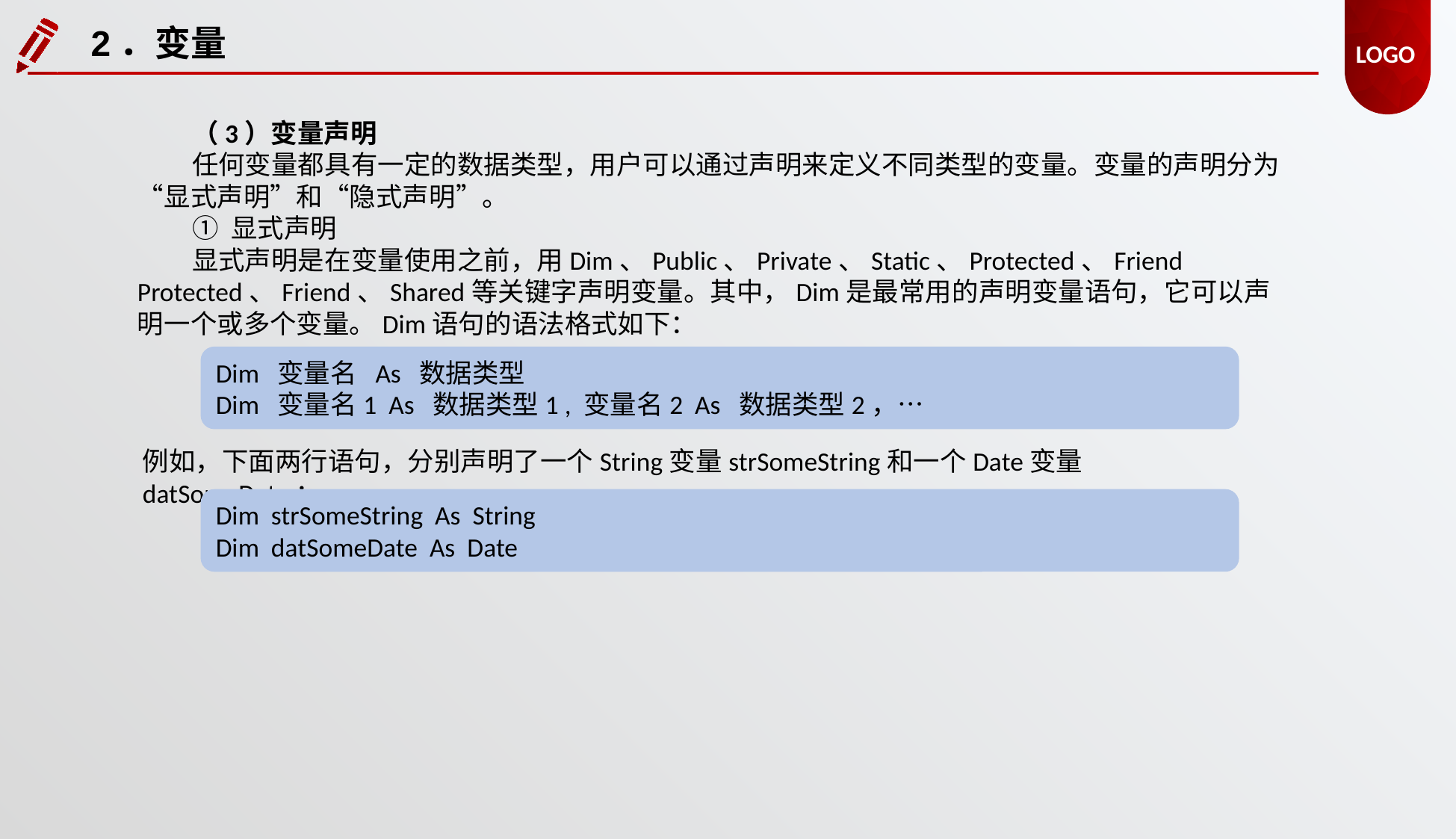

2．变量
（3）变量声明
任何变量都具有一定的数据类型，用户可以通过声明来定义不同类型的变量。变量的声明分为“显式声明”和“隐式声明”。
① 显式声明
显式声明是在变量使用之前，用Dim、Public、Private、Static、Protected、Friend Protected、Friend、Shared等关键字声明变量。其中，Dim是最常用的声明变量语句，它可以声明一个或多个变量。Dim语句的语法格式如下：
Dim  变量名  As  数据类型
Dim  变量名1  As  数据类型1 , 变量名2  As  数据类型2，…
例如，下面两行语句，分别声明了一个String变量strSomeString和一个Date变量datSomeDate：
Dim  strSomeString  As  String
Dim  datSomeDate  As  Date